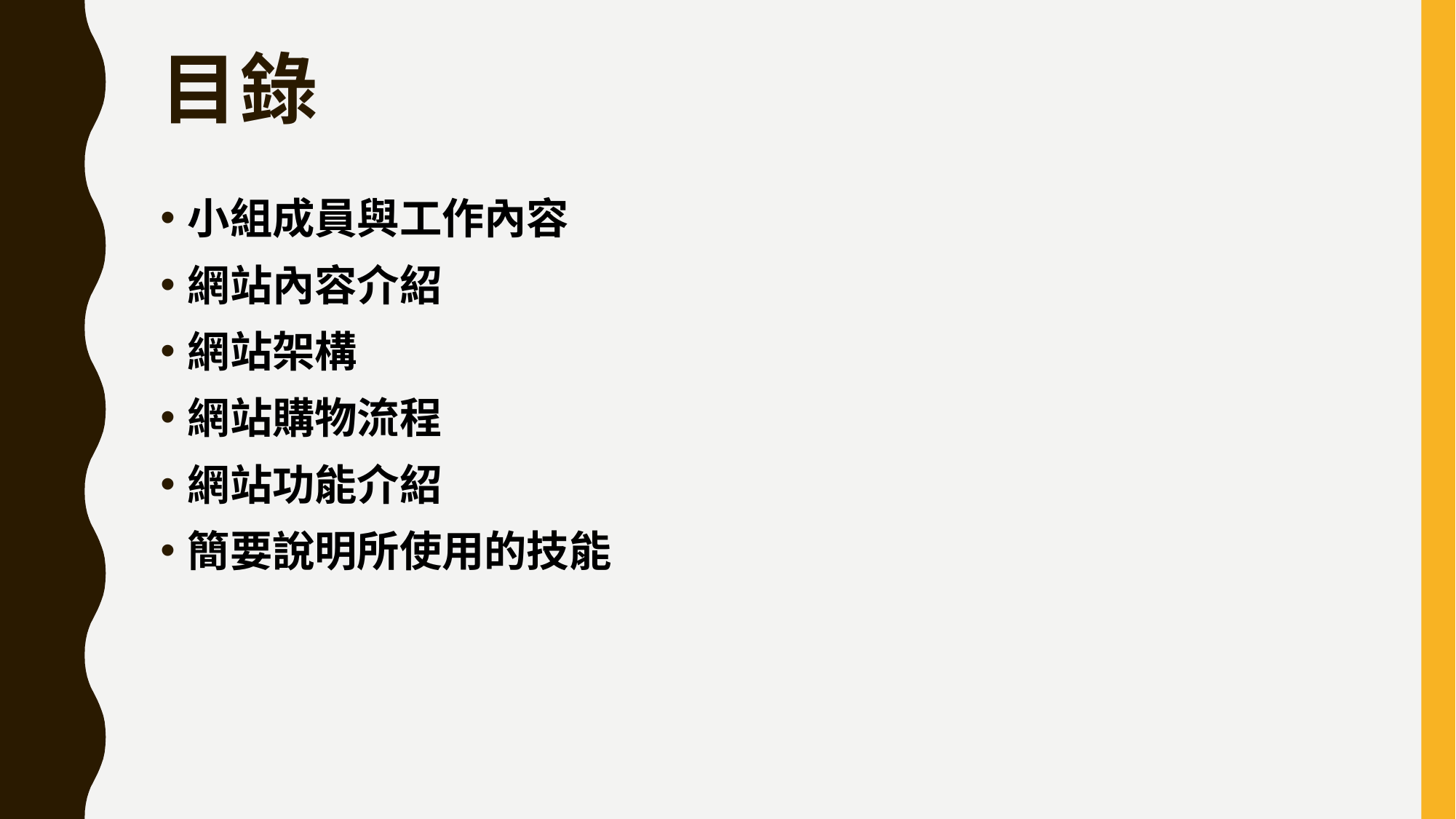

# 目錄
小組成員與工作內容
網站內容介紹
網站架構
網站購物流程
網站功能介紹
簡要說明所使用的技能